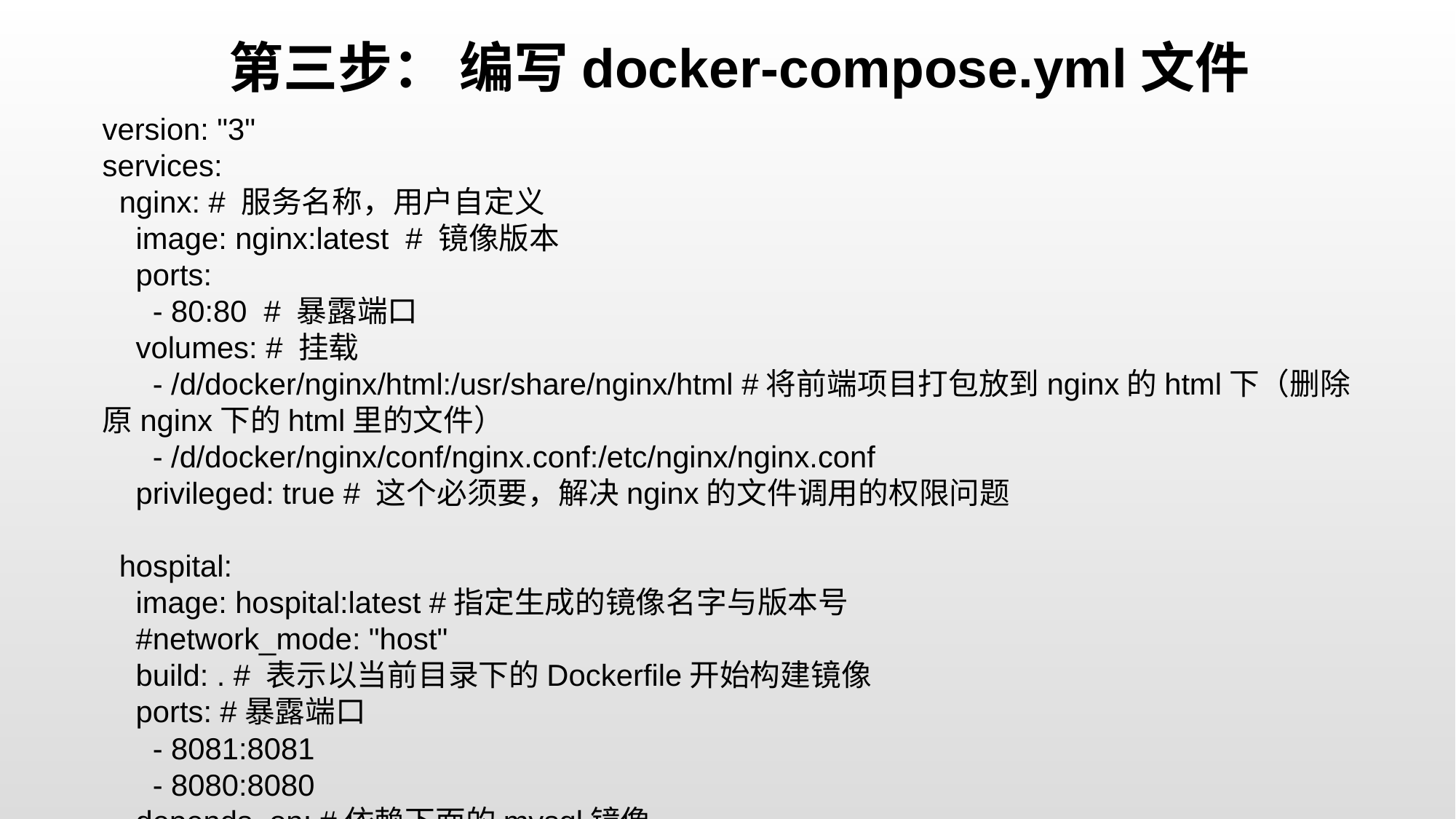

第三步： 编写docker-compose.yml文件
version: "3"
services:
  nginx: # 服务名称，用户自定义
    image: nginx:latest  # 镜像版本
    ports:
      - 80:80  # 暴露端口
    volumes: # 挂载
      - /d/docker/nginx/html:/usr/share/nginx/html #将前端项目打包放到nginx的html下（删除原nginx下的html里的文件）
      - /d/docker/nginx/conf/nginx.conf:/etc/nginx/nginx.conf
    privileged: true # 这个必须要，解决nginx的文件调用的权限问题

  hospital:
    image: hospital:latest #指定生成的镜像名字与版本号
    #network_mode: "host"
    build: . # 表示以当前目录下的Dockerfile开始构建镜像
    ports: #暴露端口
      - 8081:8081
      - 8080:8080
    depends_on: #依赖下面的mysql镜像
      - mysql